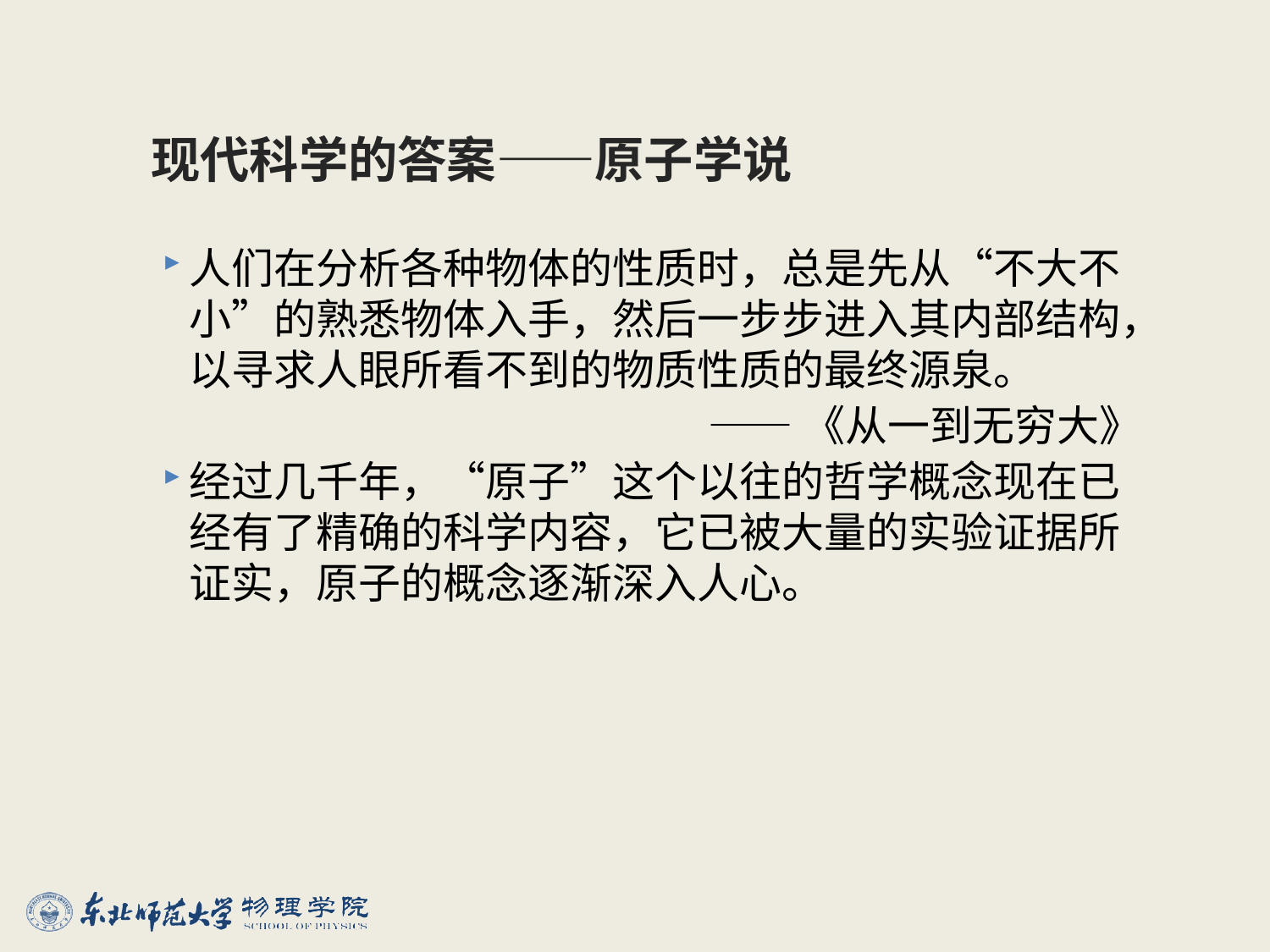

# 现代科学的答案——原子学说
人们在分析各种物体的性质时，总是先从“不大不小”的熟悉物体入手，然后一步步进入其内部结构，以寻求人眼所看不到的物质性质的最终源泉。
——《从一到无穷大》
经过几千年，“原子”这个以往的哲学概念现在已经有了精确的科学内容，它已被大量的实验证据所证实，原子的概念逐渐深入人心。